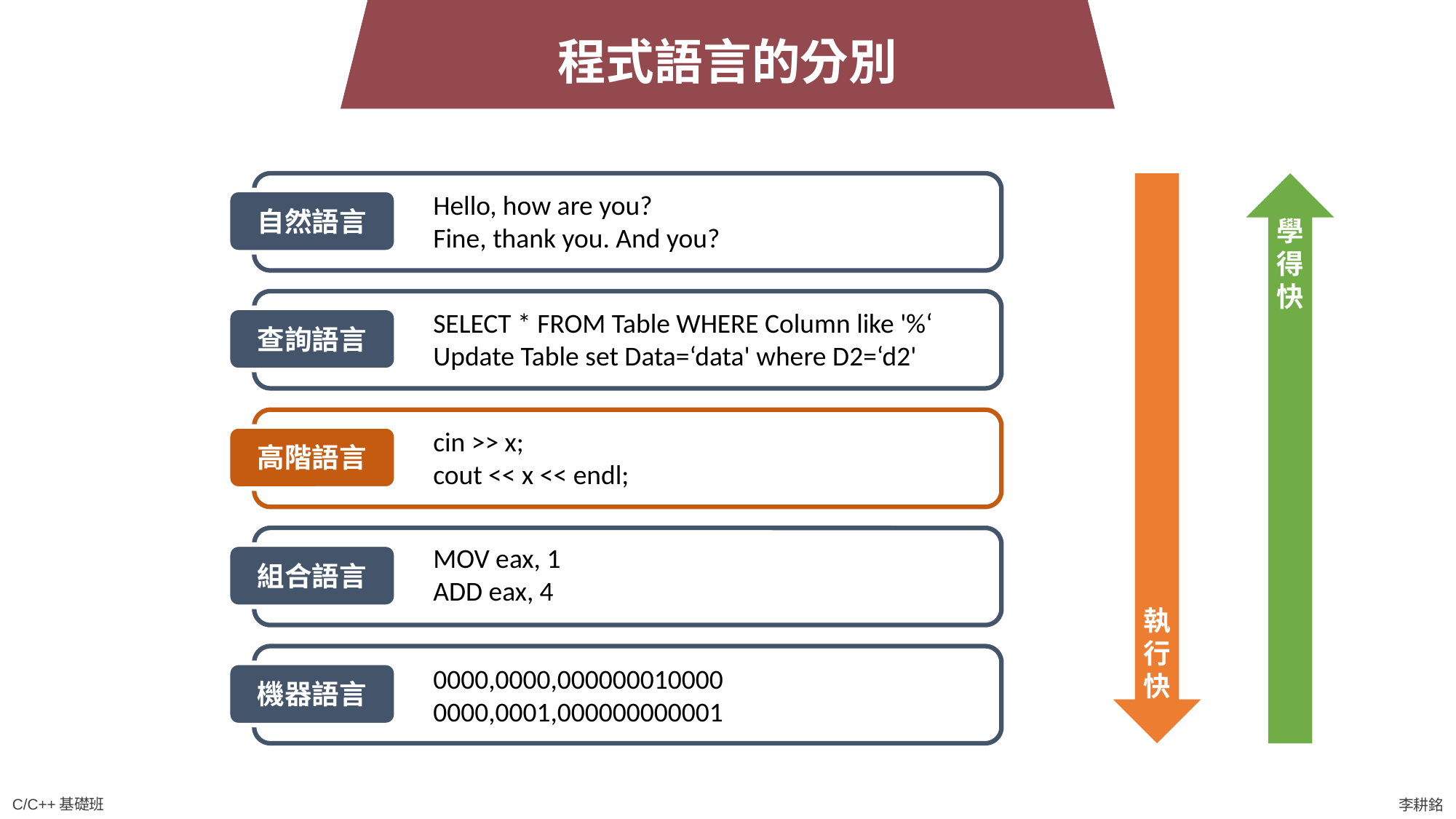

程式語言的分別

Hello, how are you?
Fine, thank you. And you?

自然語言
學得快

SELECT * FROM Table WHERE Column like '%‘
Update Table set Data=‘data' where D2=‘d2'

查詢語言

cin >> x;
cout << x << endl;

高階語言

MOV eax, 1
ADD eax, 4

組合語言
執行快

0000,0000,000000010000
0000,0001,000000000001

機器語言
C/C++基礎班
李耕銘